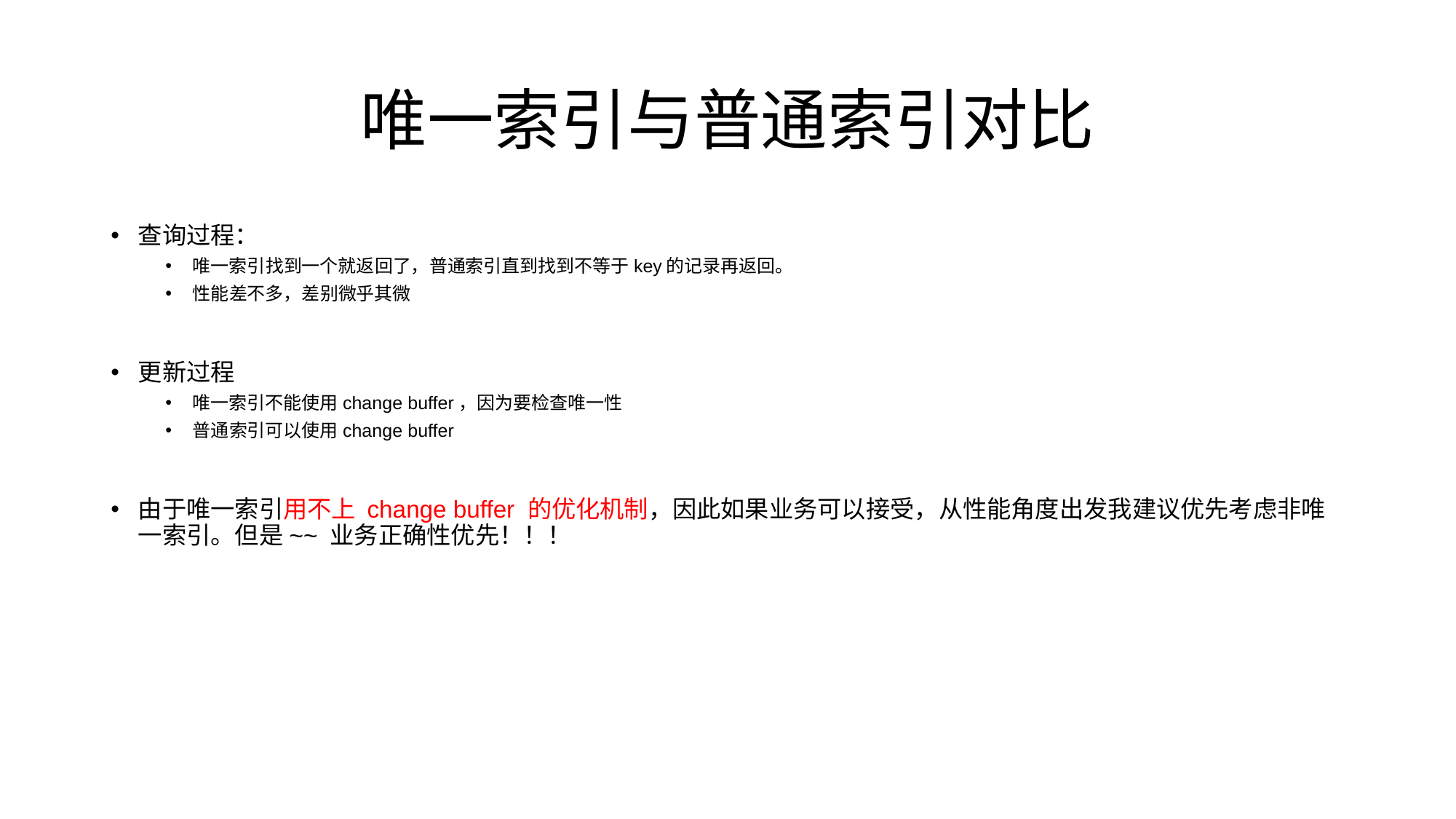

# 唯一索引与普通索引对比
查询过程：
唯一索引找到一个就返回了，普通索引直到找到不等于key的记录再返回。
性能差不多，差别微乎其微

更新过程
唯一索引不能使用change buffer，因为要检查唯一性
普通索引可以使用change buffer

由于唯一索引用不上 change buffer 的优化机制，因此如果业务可以接受，从性能角度出发我建议优先考虑非唯一索引。但是~~ 业务正确性优先！！！